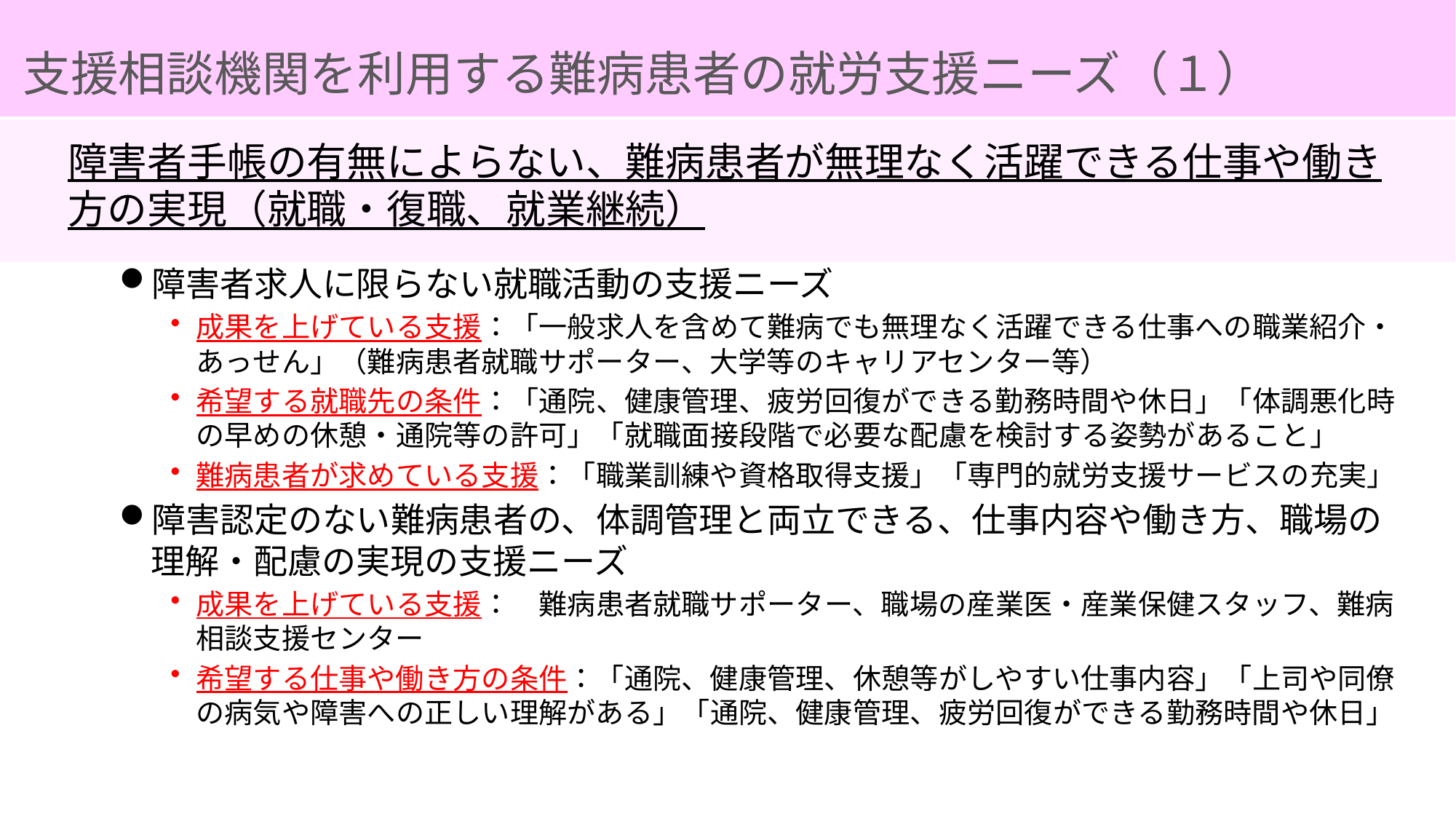

# 支援相談機関を利用する難病患者の就労支援ニーズ（１）

障害者手帳の有無によらない、難病患者が無理なく活躍できる仕事や働き方の実現（就職・復職、就業継続）

障害者求人に限らない就職活動の支援ニーズ
成果を上げている支援：「一般求人を含めて難病でも無理なく活躍できる仕事への職業紹介・あっせん」（難病患者就職サポーター、大学等のキャリアセンター等）
希望する就職先の条件：「通院、健康管理、疲労回復ができる勤務時間や休日」「体調悪化時の早めの休憩・通院等の許可」「就職面接段階で必要な配慮を検討する姿勢があること」
難病患者が求めている支援：「職業訓練や資格取得支援」「専門的就労支援サービスの充実」
障害認定のない難病患者の、体調管理と両立できる、仕事内容や働き方、職場の理解・配慮の実現の支援ニーズ
成果を上げている支援：　難病患者就職サポーター、職場の産業医・産業保健スタッフ、難病相談支援センター
希望する仕事や働き方の条件：「通院、健康管理、休憩等がしやすい仕事内容」「上司や同僚の病気や障害への正しい理解がある」「通院、健康管理、疲労回復ができる勤務時間や休日」